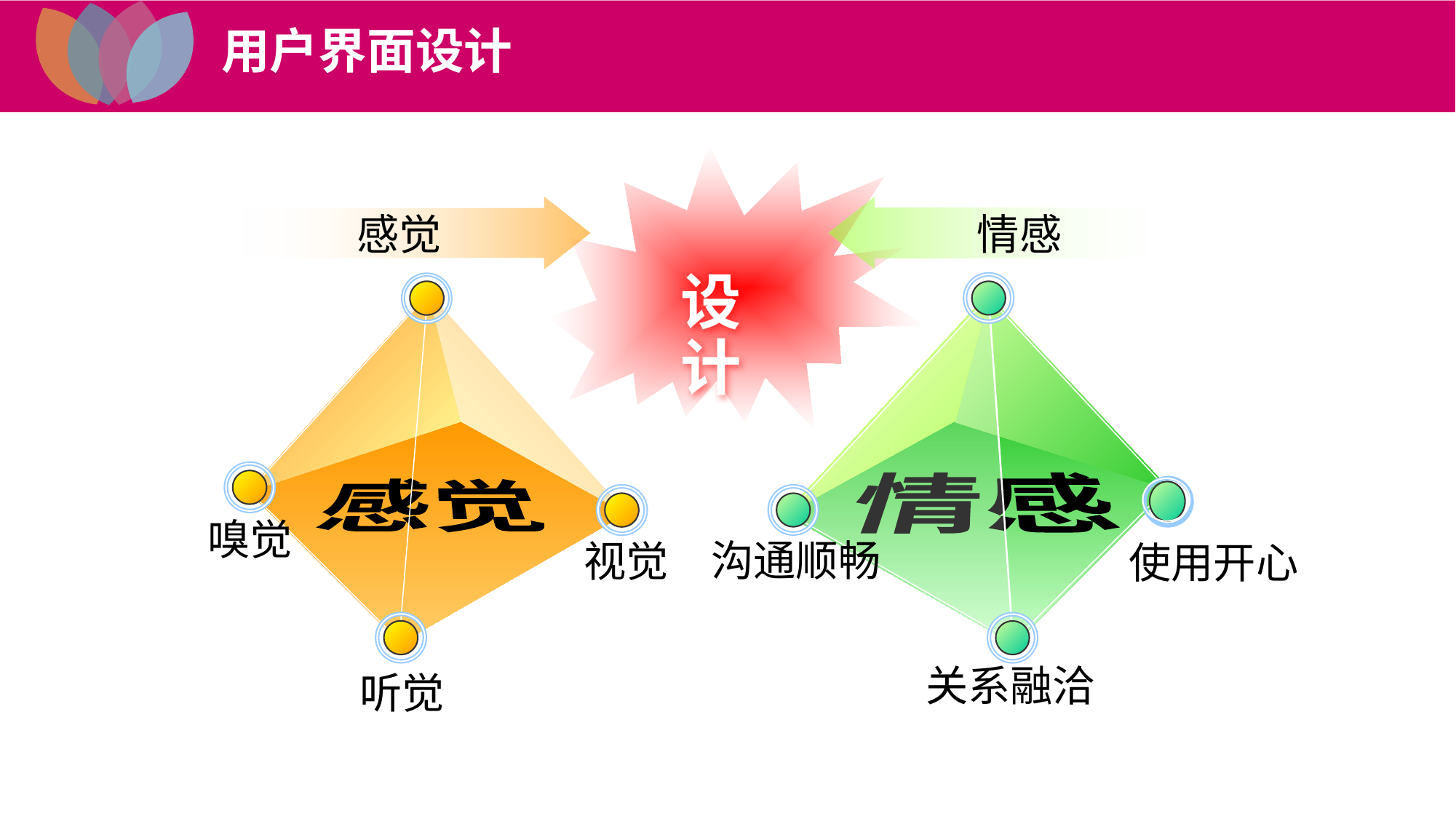

用户界面设计

感觉
情感
设计

情感

感觉

嗅觉
沟通顺畅
视觉
使用开心

关系融洽
听觉